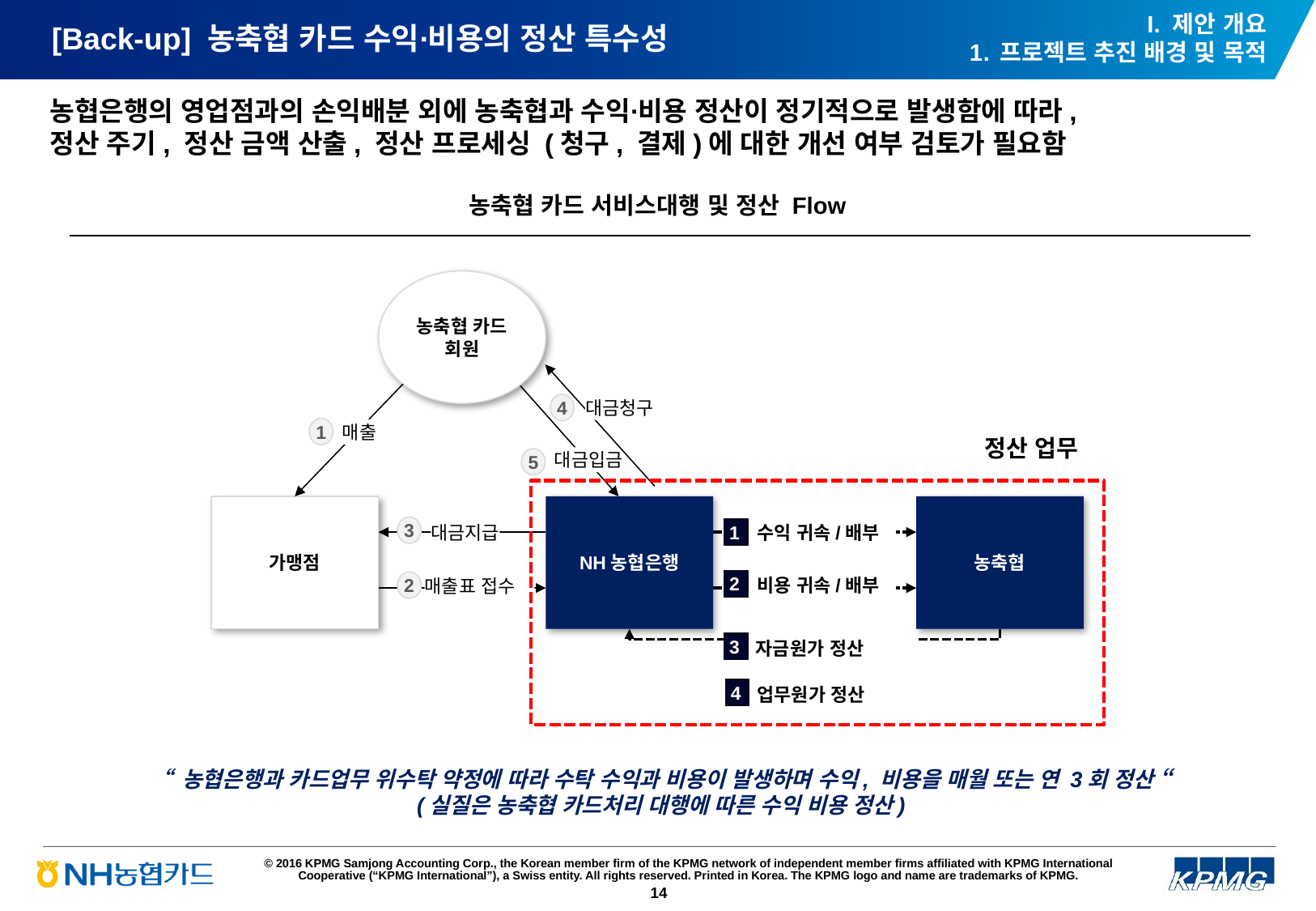

I. 제안 개요
프로젝트 추진 배경 및 목적
# [Back-up] 농축협 카드 수익∙비용의 정산 특수성
농협은행의 영업점과의 손익배분 외에 농축협과 수익∙비용 정산이 정기적으로 발생함에 따라,
정산 주기, 정산 금액 산출, 정산 프로세싱 (청구, 결제)에 대한 개선 여부 검토가 필요함
농축협 카드 서비스대행 및 정산 Flow
농축협 카드
회원
4
대금청구
1
매출
정산 업무
대금입금
5

가맹점
NH농협은행
농축협
3
1
대금지급
수익 귀속/배부
2
2
비용 귀속/배부
매출표 접수
3
  자금원가 정산
4
  업무원가 정산
“ 농협은행과 카드업무 위수탁 약정에 따라 수탁 수익과 비용이 발생하며 수익, 비용을 매월 또는 연 3회 정산 “
(실질은 농축협 카드처리 대행에 따른 수익 비용 정산)